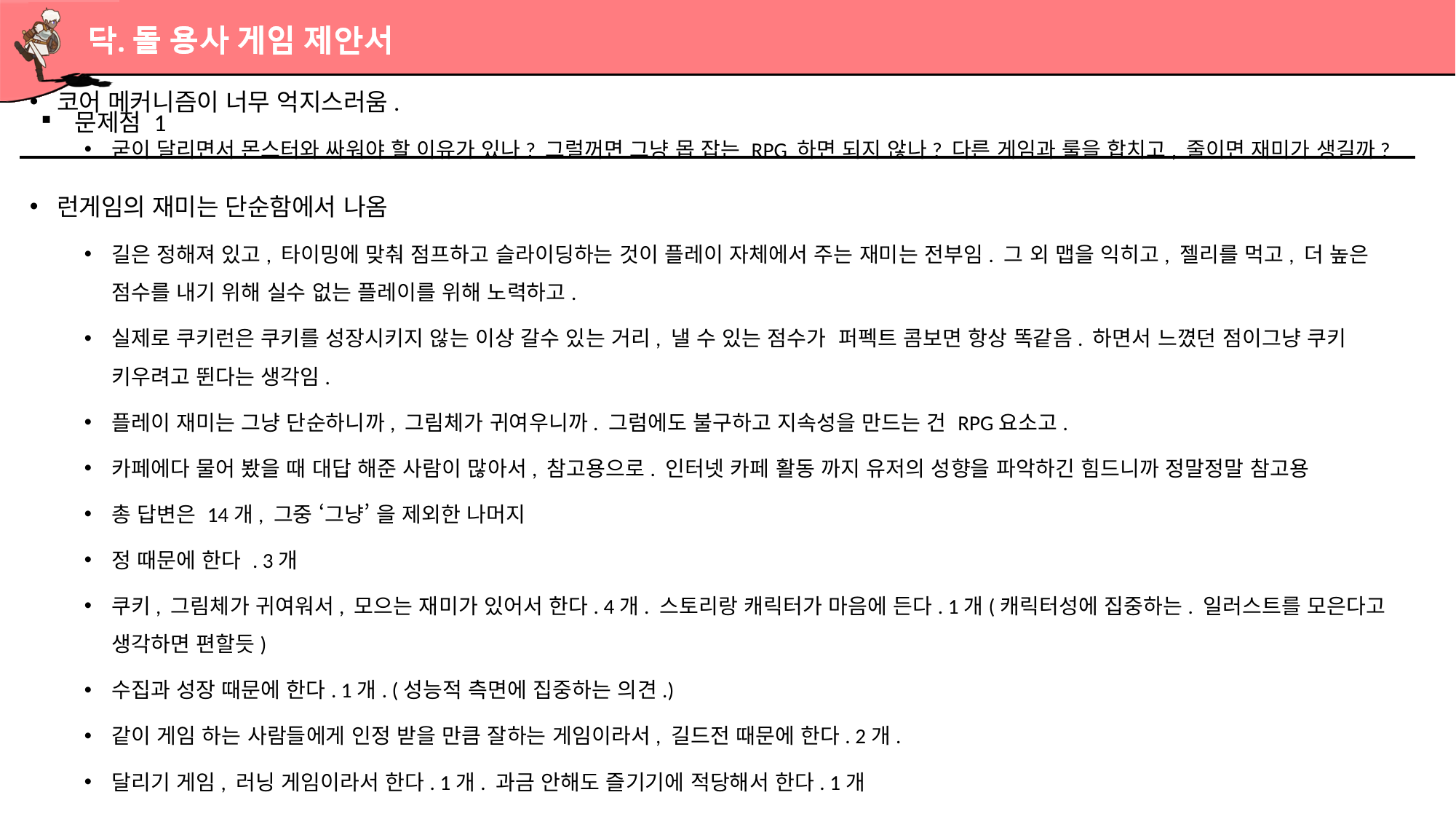

코어 메커니즘이 너무 억지스러움.
굳이 달리면서 몬스터와 싸워야 할 이유가 있나? 그럴꺼면 그냥 몹 잡는 RPG 하면 되지 않나? 다른 게임과 룰을 합치고, 줄이면 재미가 생길까?
런게임의 재미는 단순함에서 나옴
길은 정해져 있고, 타이밍에 맞춰 점프하고 슬라이딩하는 것이 플레이 자체에서 주는 재미는 전부임. 그 외 맵을 익히고, 젤리를 먹고, 더 높은 점수를 내기 위해 실수 없는 플레이를 위해 노력하고.
실제로 쿠키런은 쿠키를 성장시키지 않는 이상 갈수 있는 거리, 낼 수 있는 점수가  퍼펙트 콤보면 항상 똑같음. 하면서 느꼈던 점이그냥 쿠키 키우려고 뛴다는 생각임.
플레이 재미는 그냥 단순하니까, 그림체가 귀여우니까. 그럼에도 불구하고 지속성을 만드는 건 RPG요소고.
카페에다 물어 봤을 때 대답 해준 사람이 많아서, 참고용으로. 인터넷 카페 활동 까지 유저의 성향을 파악하긴 힘드니까 정말정말 참고용
총 답변은 14개, 그중 ‘그냥’ 을 제외한 나머지
정 때문에 한다 . 3개
쿠키, 그림체가 귀여워서, 모으는 재미가 있어서 한다. 4개. 스토리랑 캐릭터가 마음에 든다. 1개(캐릭터성에 집중하는. 일러스트를 모은다고 생각하면 편할듯)
수집과 성장 때문에 한다. 1개. (성능적 측면에 집중하는 의견.)
같이 게임 하는 사람들에게 인정 받을 만큼 잘하는 게임이라서, 길드전 때문에 한다. 2개.
달리기 게임, 러닝 게임이라서 한다. 1개. 과금 안해도 즐기기에 적당해서 한다. 1개
# 문제점 1